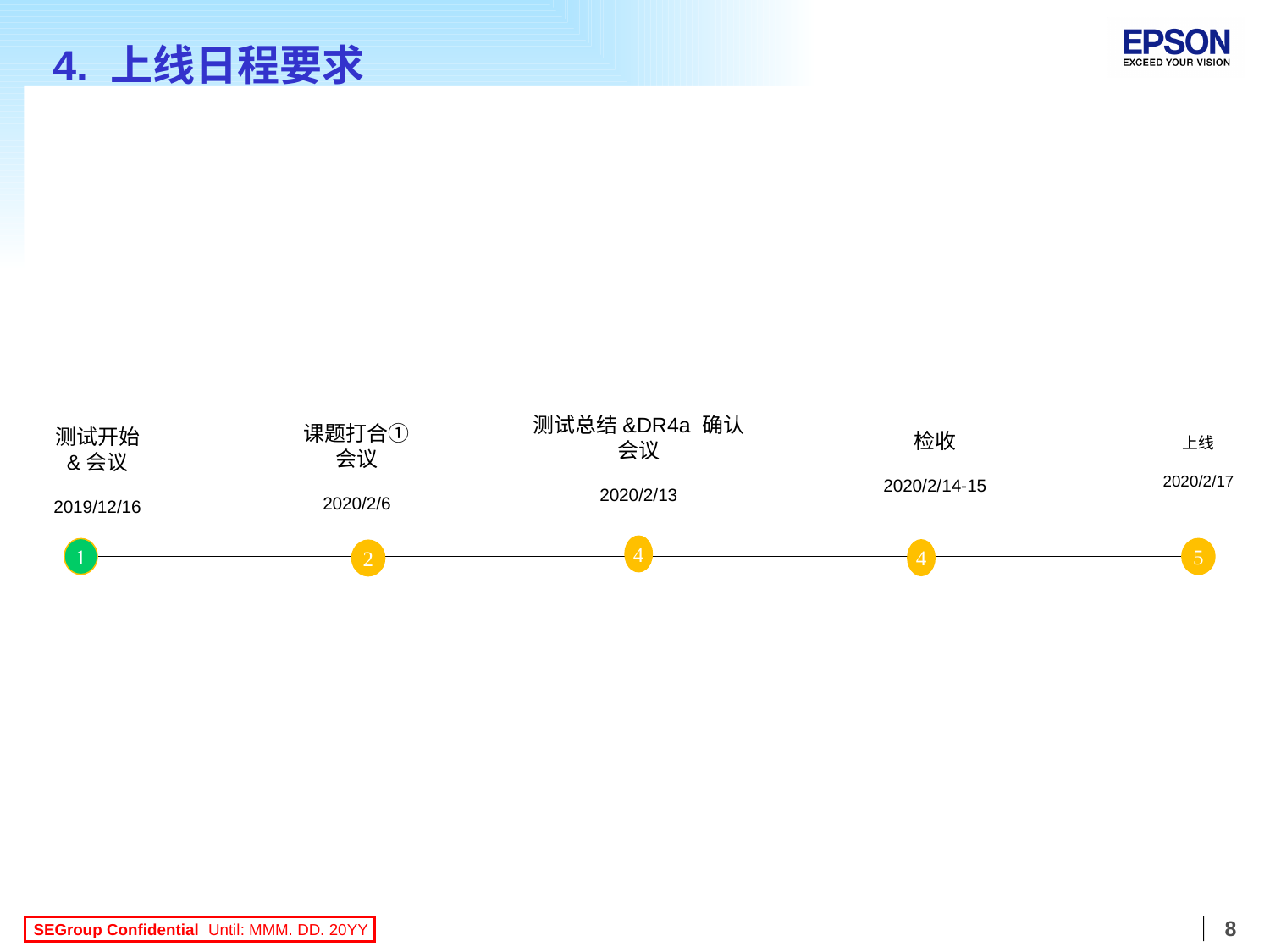

# 4. 上线日程要求
测试总结&DR4a 确认
会议

2020/2/13
课题打合①
会议

2020/2/6
测试开始
&会议

2019/12/16
检收

2020/2/14-15
上线

2020/2/17
4
1
5
4
2